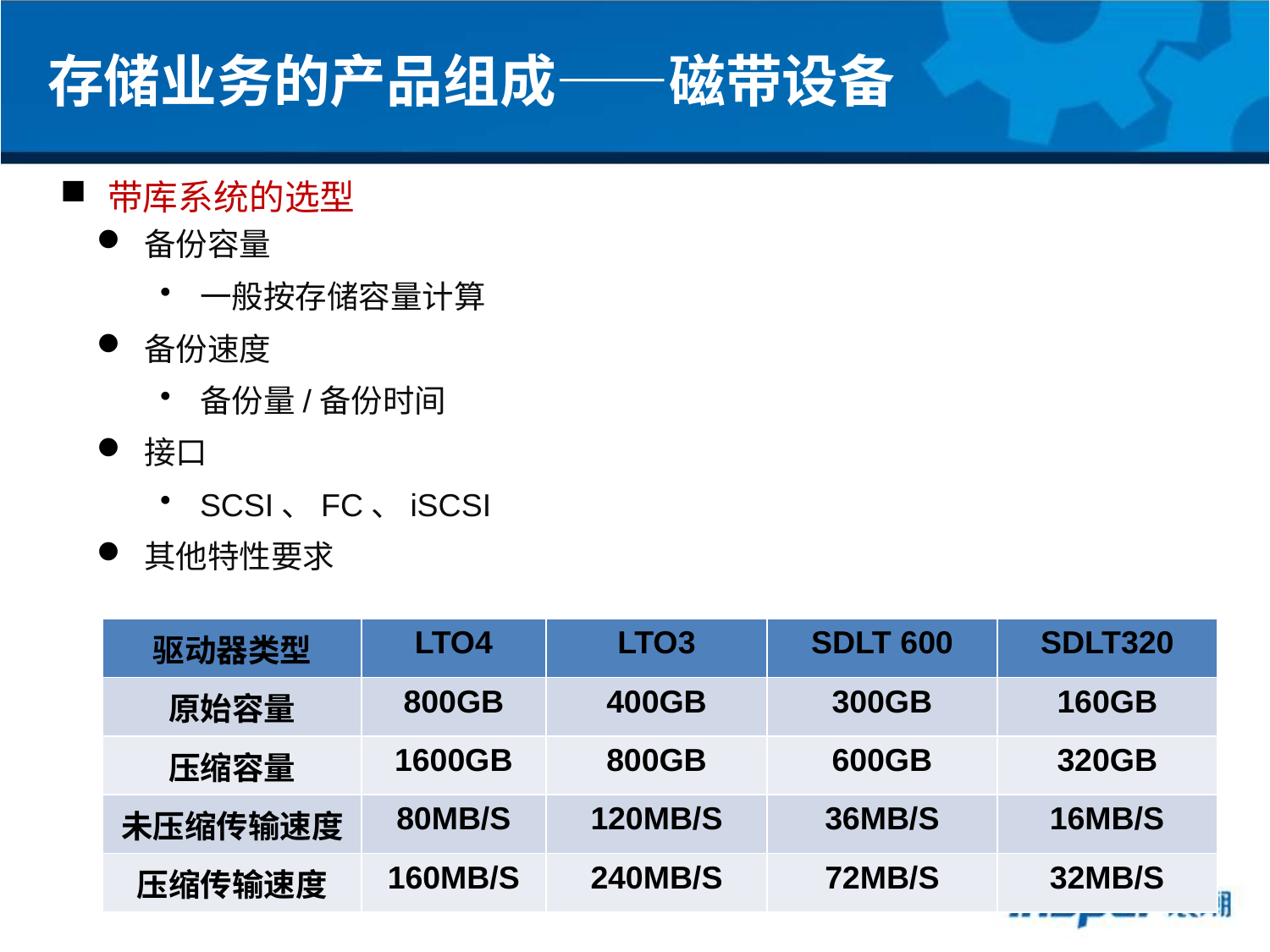

存储业务的产品组成——磁带设备
带库系统的选型
备份容量
一般按存储容量计算
备份速度
备份量/备份时间
接口
SCSI、FC、iSCSI
其他特性要求

| 驱动器类型 | LTO4 | LTO3 | SDLT 600 | SDLT320 |
| --- | --- | --- | --- | --- |
| 原始容量 | 800GB | 400GB | 300GB | 160GB |
| 压缩容量 | 1600GB | 800GB | 600GB | 320GB |
| 未压缩传输速度 | 80MB/S | 120MB/S | 36MB/S | 16MB/S |
| 压缩传输速度 | 160MB/S | 240MB/S | 72MB/S | 32MB/S |